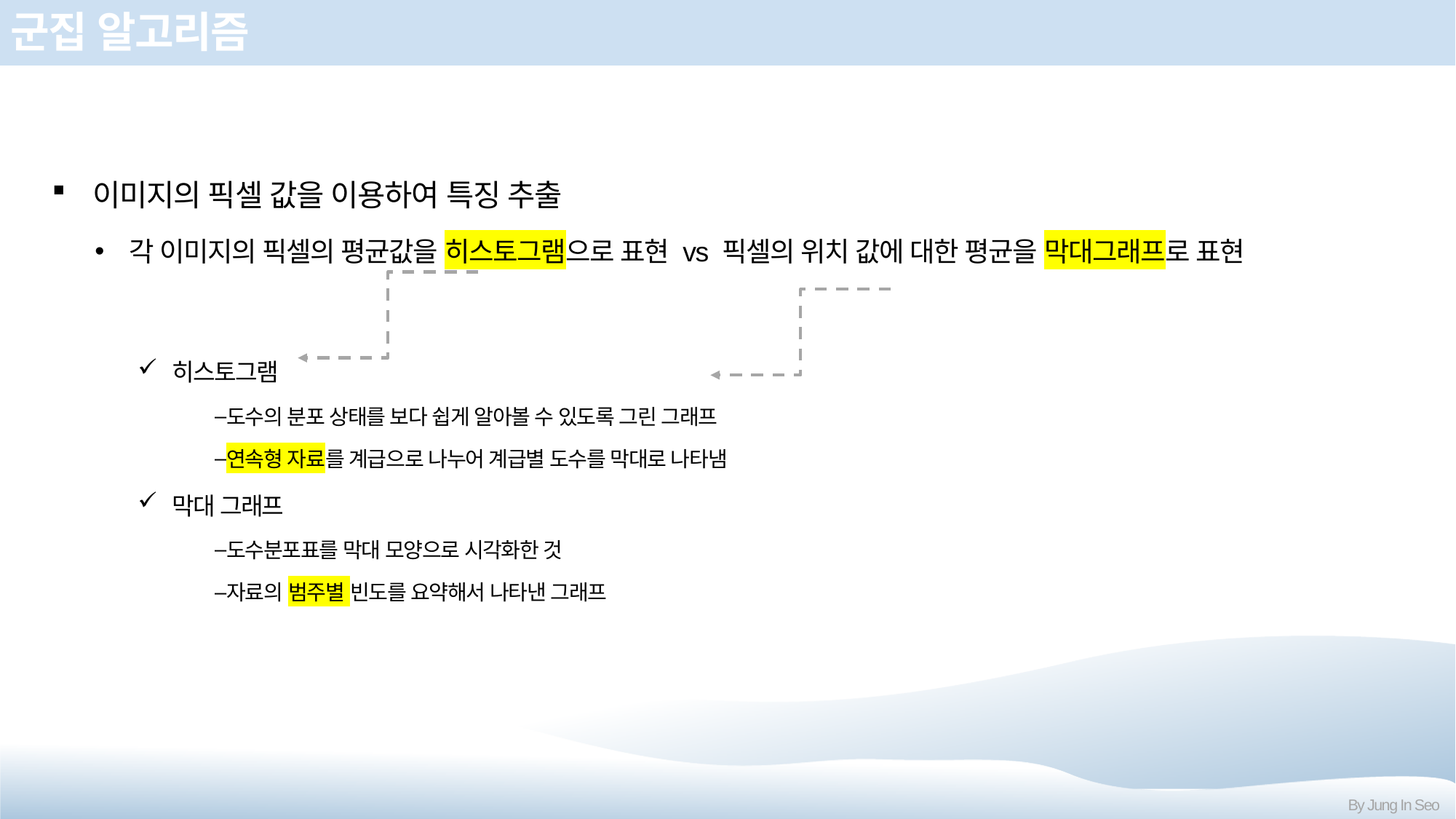

# 군집 알고리즘
이미지의 픽셀 값을 이용하여 특징 추출
각 이미지의 픽셀의 평균값을 히스토그램으로 표현 vs 픽셀의 위치 값에 대한 평균을 막대그래프로 표현

히스토그램
도수의 분포 상태를 보다 쉽게 알아볼 수 있도록 그린 그래프
연속형 자료를 계급으로 나누어 계급별 도수를 막대로 나타냄
막대 그래프
도수분포표를 막대 모양으로 시각화한 것
자료의 범주별 빈도를 요약해서 나타낸 그래프